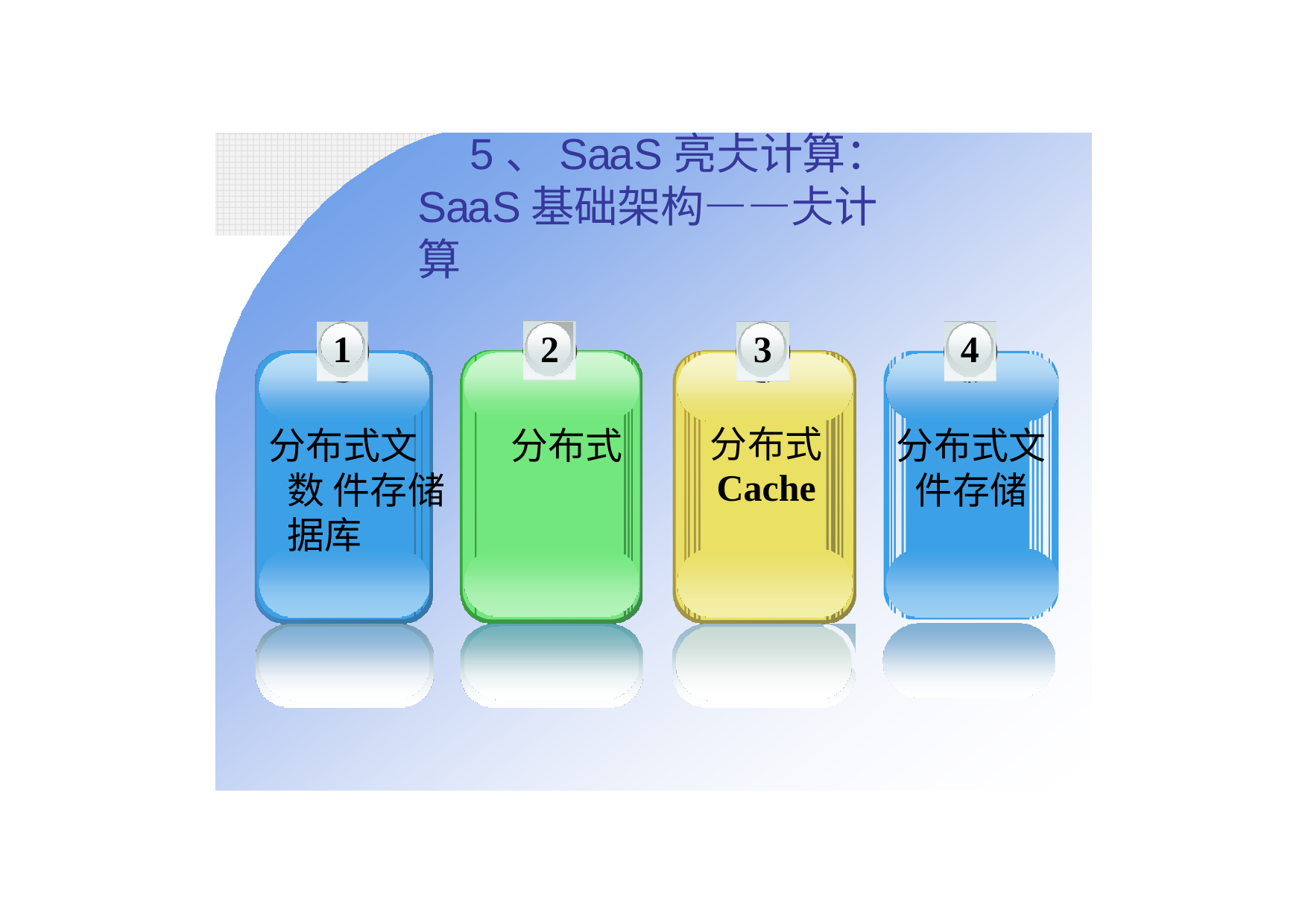

5、SaaS亮仧计算： SaaS基础架构——仧计算

2
1
3
4

分布式文	分布式数 件存储		据库
分布式
Cache
分布式文 件存储